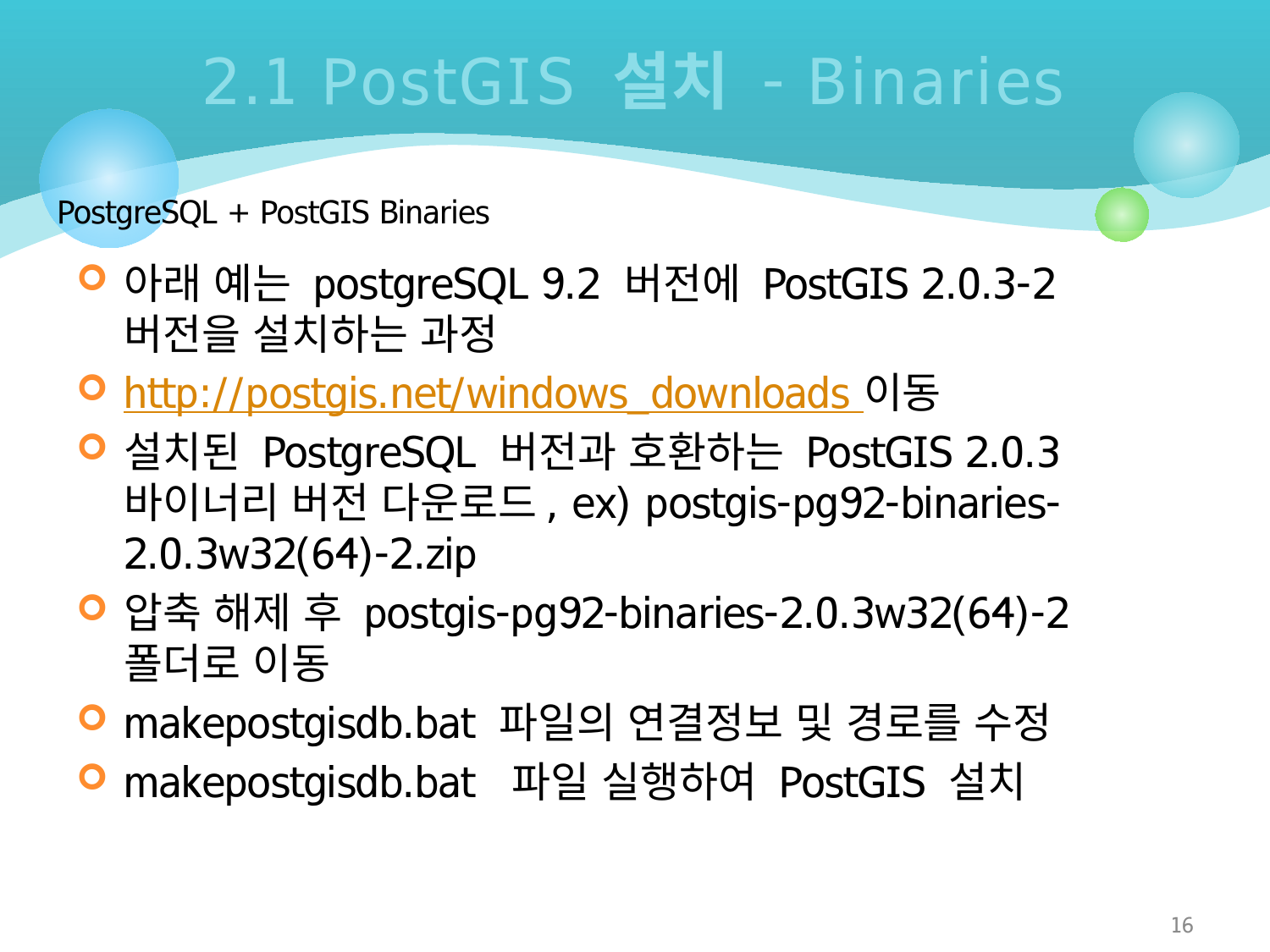

# 2.1 PostGIS 설치 - Binaries
PostgreSQL + PostGIS Binaries
아래 예는 postgreSQL 9.2 버전에 PostGIS 2.0.3-2 버전을 설치하는 과정
http://postgis.net/windows_downloads 이동
설치된 PostgreSQL 버전과 호환하는 PostGIS 2.0.3 바이너리 버전 다운로드, ex) postgis-pg92-binaries-2.0.3w32(64)-2.zip
압축 해제 후 postgis-pg92-binaries-2.0.3w32(64)-2 폴더로 이동
makepostgisdb.bat 파일의 연결정보 및 경로를 수정
makepostgisdb.bat  파일 실행하여 PostGIS 설치

16